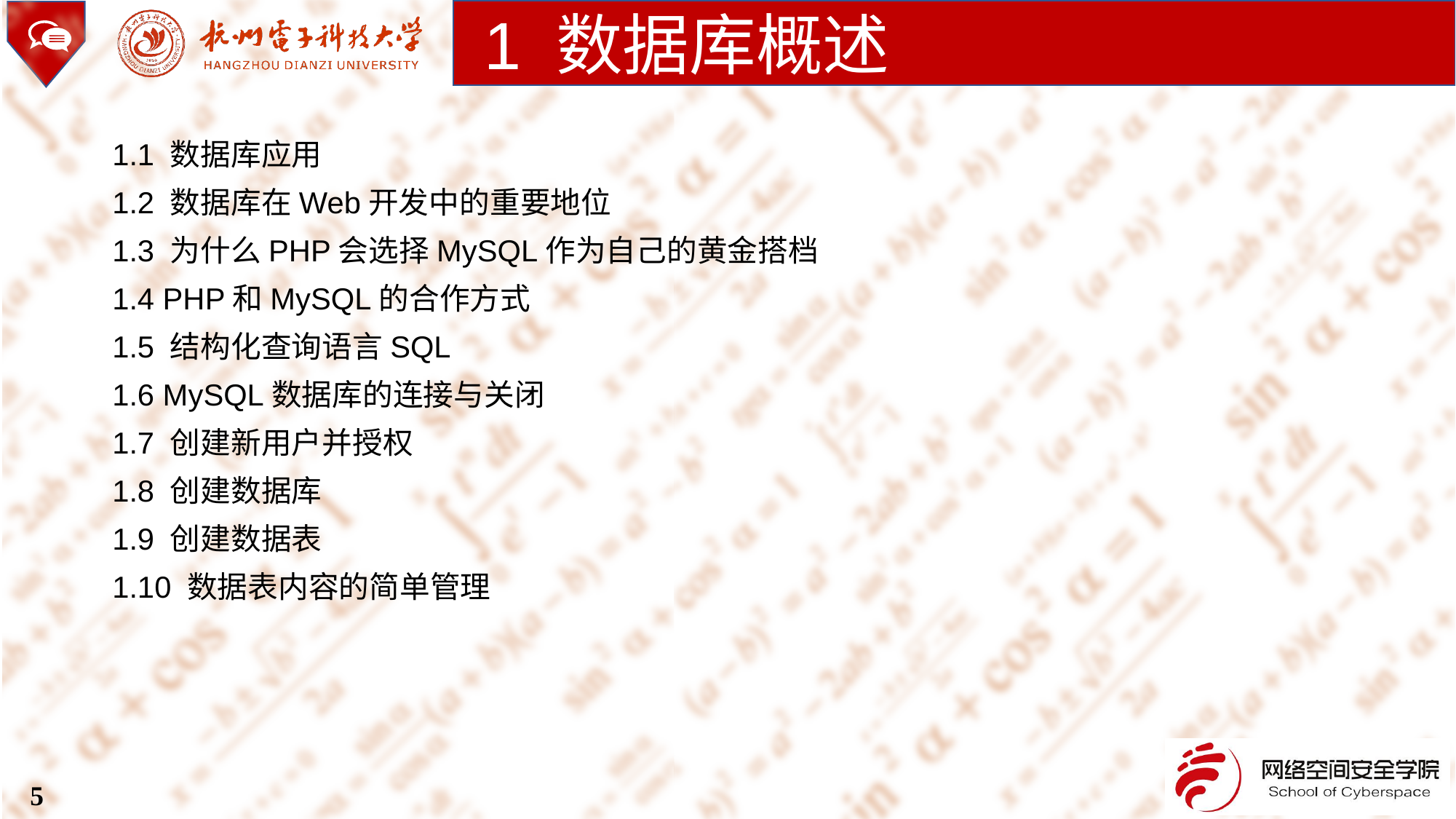

1 数据库概述
1.1 数据库应用
1.2 数据库在Web开发中的重要地位
1.3 为什么PHP会选择MySQL作为自己的黄金搭档
1.4 PHP和MySQL的合作方式
1.5 结构化查询语言SQL
1.6 MySQL数据库的连接与关闭
1.7 创建新用户并授权
1.8 创建数据库
1.9 创建数据表
1.10 数据表内容的简单管理

5